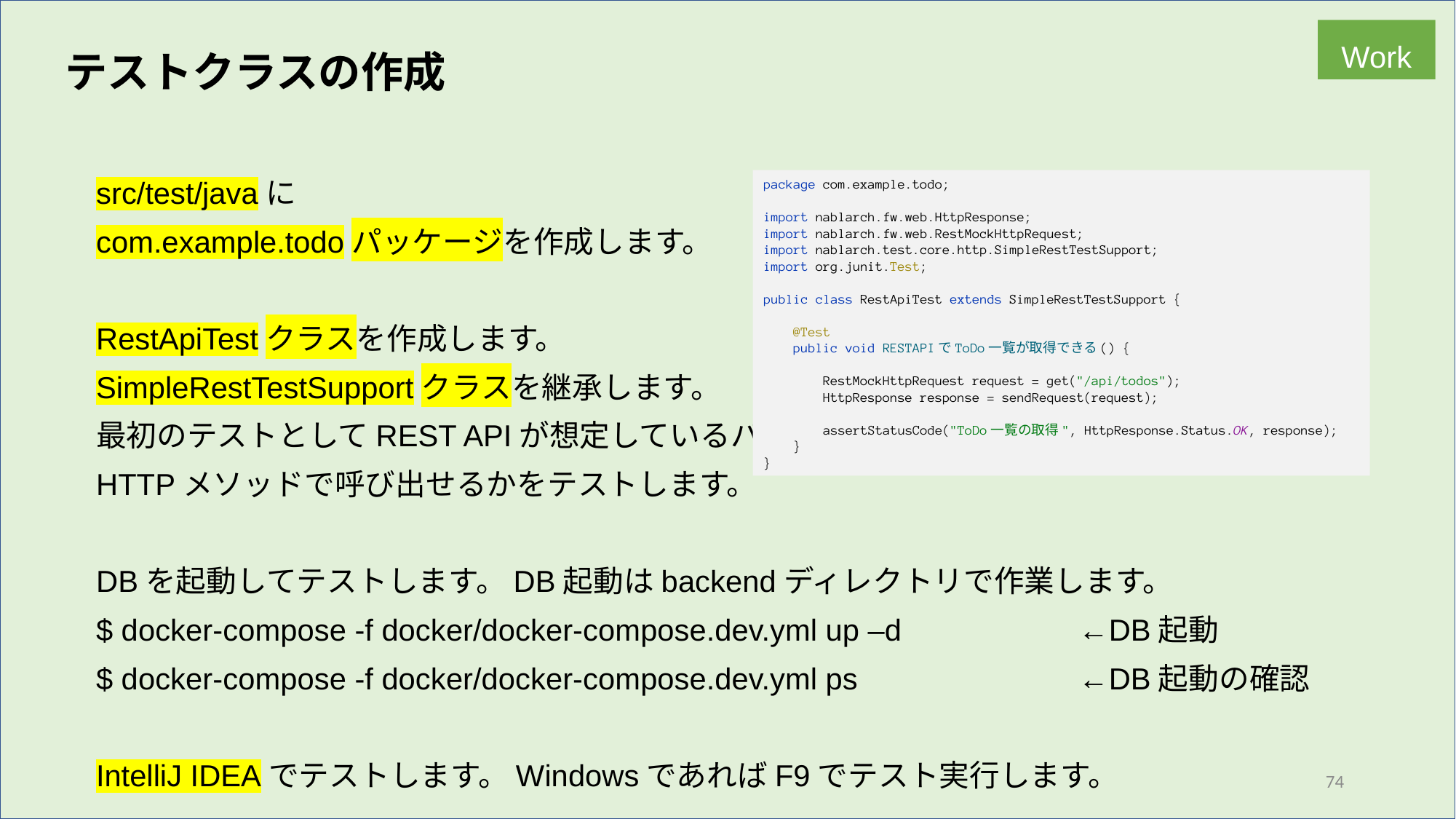

Work
テストクラスの作成
src/test/javaに
com.example.todoパッケージを作成します。

RestApiTestクラスを作成します。
SimpleRestTestSupportクラスを継承します。
最初のテストとしてREST APIが想定しているパスと
HTTPメソッドで呼び出せるかをテストします。

DBを起動してテストします。DB起動はbackendディレクトリで作業します。
$ docker-compose -f docker/docker-compose.dev.yml up –d		←DB起動
$ docker-compose -f docker/docker-compose.dev.yml ps			←DB起動の確認

IntelliJ IDEAでテストします。WindowsであればF9でテスト実行します。
package com.example.todo;
import nablarch.fw.web.HttpResponse;
import nablarch.fw.web.RestMockHttpRequest;
import nablarch.test.core.http.SimpleRestTestSupport;
import org.junit.Test;
public class RestApiTest extends SimpleRestTestSupport {
    @Test
    public void RESTAPIでToDo一覧が取得できる() {
        RestMockHttpRequest request = get("/api/todos");
        HttpResponse response = sendRequest(request);
        assertStatusCode("ToDo一覧の取得", HttpResponse.Status.OK, response);
    }
}
74